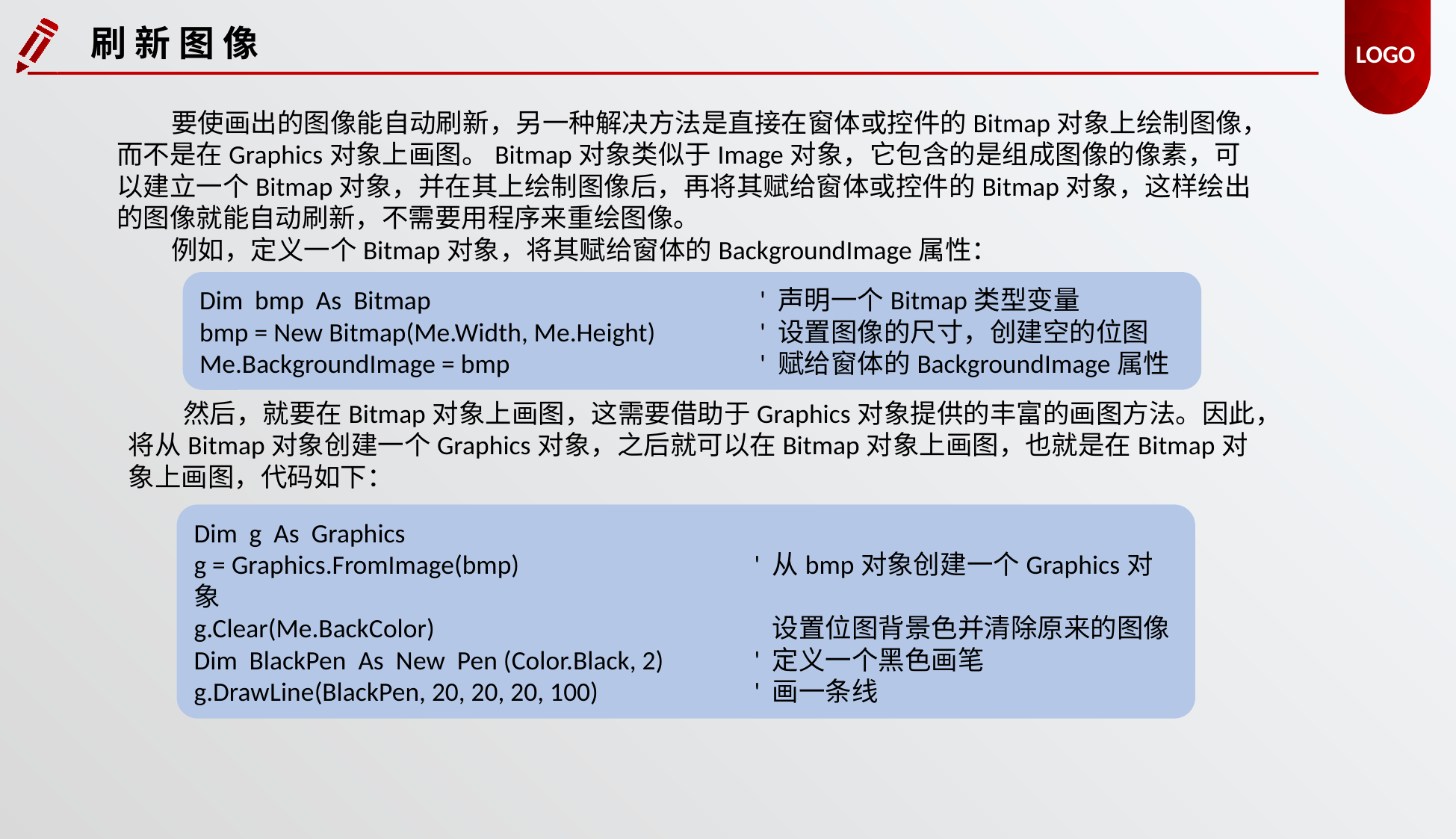

刷 新 图 像
要使画出的图像能自动刷新，另一种解决方法是直接在窗体或控件的Bitmap对象上绘制图像，而不是在Graphics对象上画图。Bitmap对象类似于Image对象，它包含的是组成图像的像素，可以建立一个Bitmap对象，并在其上绘制图像后，再将其赋给窗体或控件的Bitmap对象，这样绘出的图像就能自动刷新，不需要用程序来重绘图像。
例如，定义一个Bitmap对象，将其赋给窗体的BackgroundImage属性：
Dim  bmp  As  Bitmap			' 声明一个Bitmap类型变量
bmp = New Bitmap(Me.Width, Me.Height)	' 设置图像的尺寸，创建空的位图
Me.BackgroundImage = bmp			' 赋给窗体的BackgroundImage属性
然后，就要在Bitmap对象上画图，这需要借助于Graphics对象提供的丰富的画图方法。因此，将从Bitmap对象创建一个Graphics对象，之后就可以在Bitmap对象上画图，也就是在Bitmap对象上画图，代码如下：
Dim  g  As  Graphics
g = Graphics.FromImage(bmp)			' 从bmp对象创建一个Graphics对象
g.Clear(Me.BackColor)			  设置位图背景色并清除原来的图像
Dim  BlackPen  As  New  Pen (Color.Black, 2)	' 定义一个黑色画笔
g.DrawLine(BlackPen, 20, 20, 20, 100)		' 画一条线